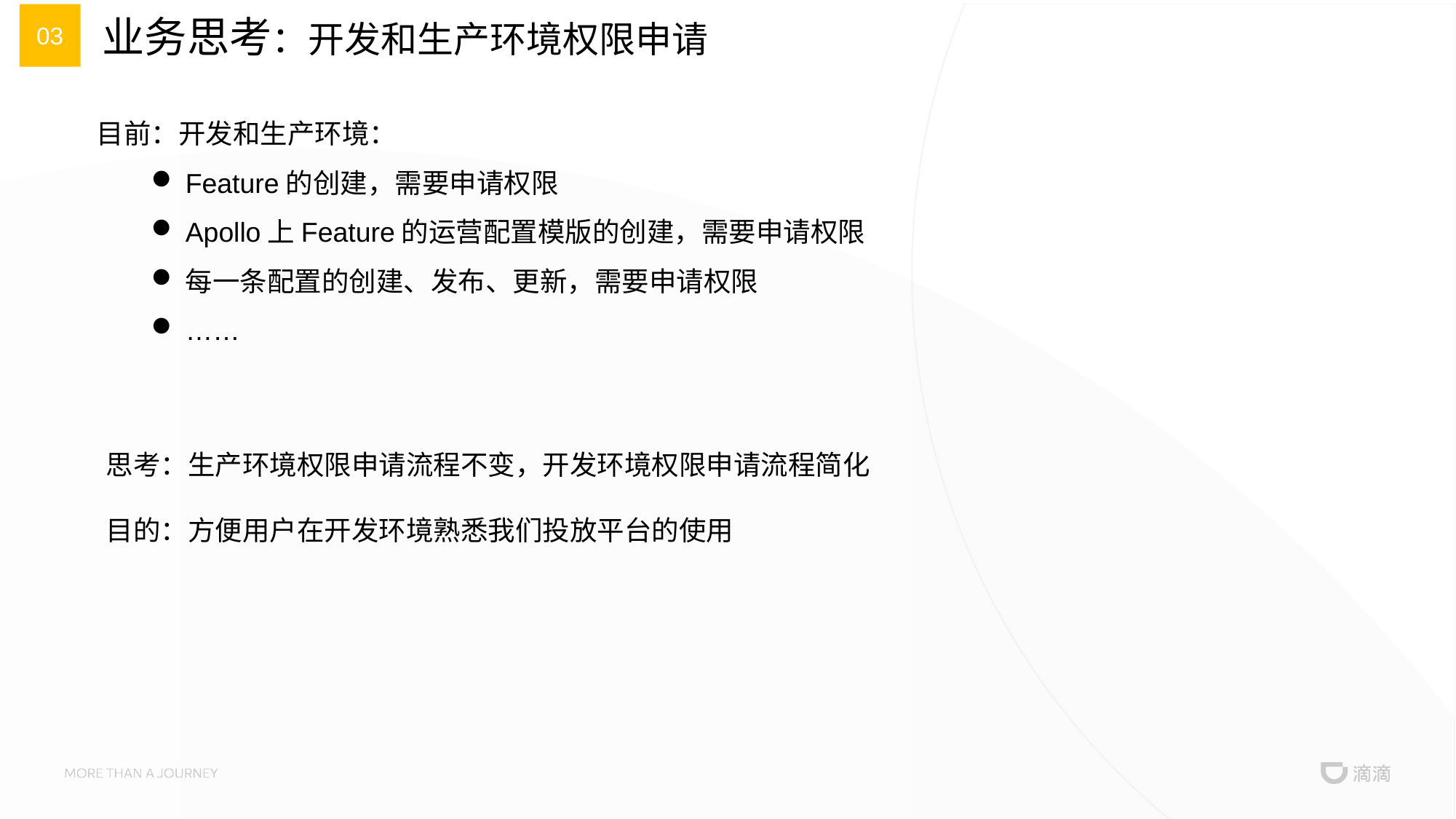

03
# 业务思考：开发和生产环境权限申请
目前：开发和生产环境：
Feature的创建，需要申请权限
Apollo上Feature的运营配置模版的创建，需要申请权限
每一条配置的创建、发布、更新，需要申请权限
……
思考：生产环境权限申请流程不变，开发环境权限申请流程简化
目的：方便用户在开发环境熟悉我们投放平台的使用